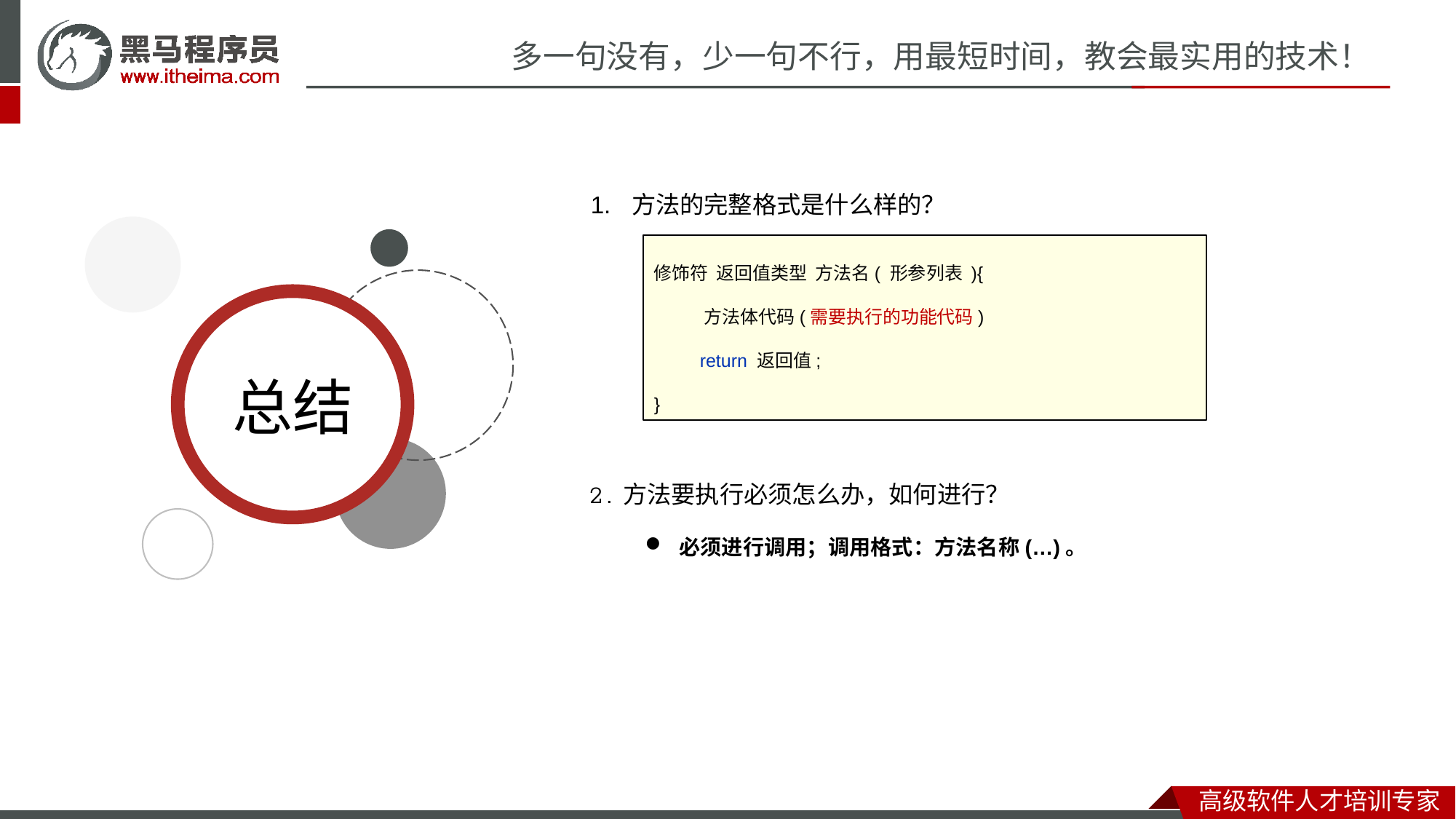

方法的完整格式是什么样的？

修饰符  返回值类型  方法名( 形参列表 ){
         方法体代码(需要执行的功能代码)
         return 返回值;
}
2.方法要执行必须怎么办，如何进行？
必须进行调用；调用格式：方法名称(…)。